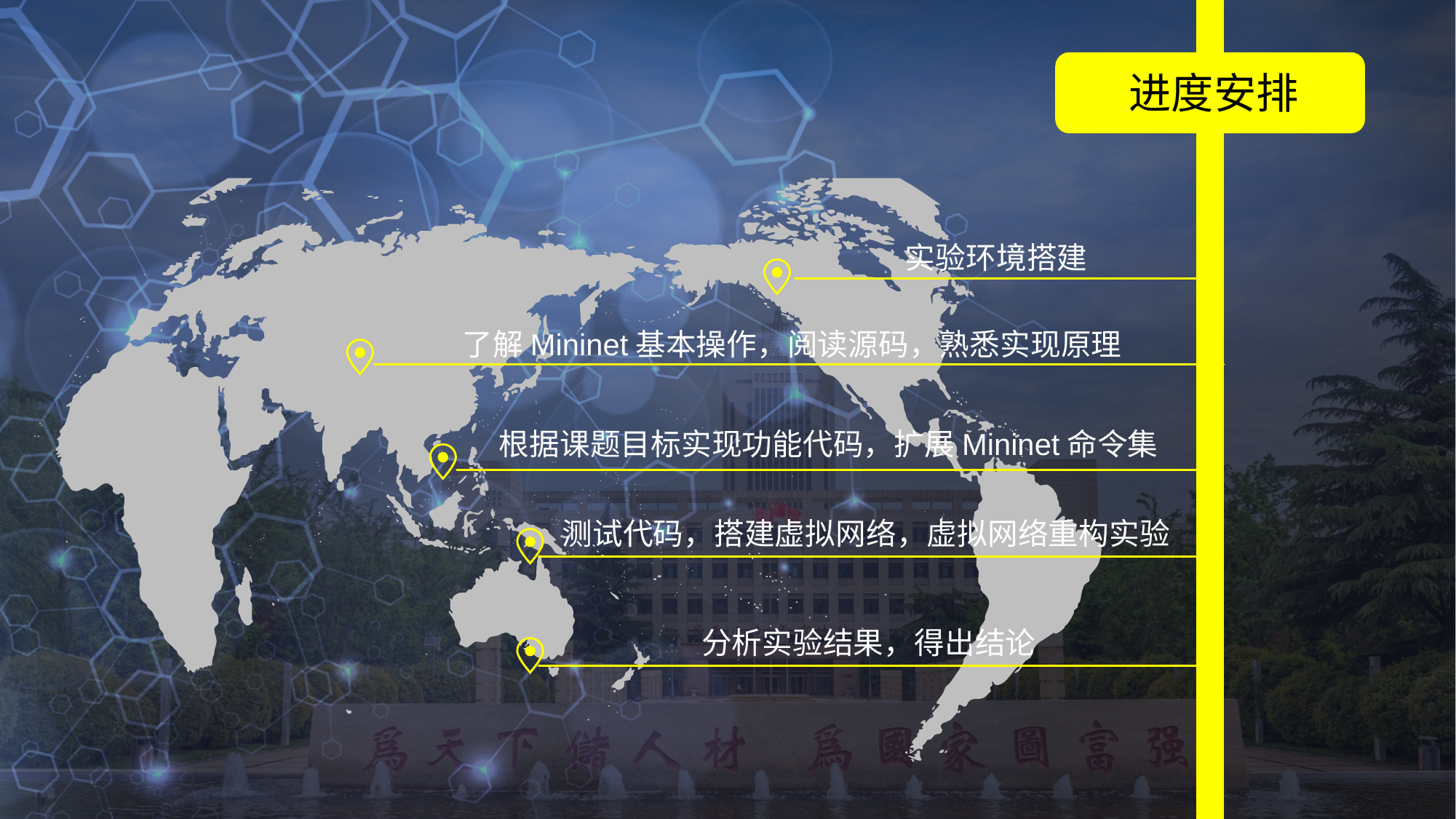

进度安排

实验环境搭建

了解Mininet基本操作，阅读源码，熟悉实现原理

根据课题目标实现功能代码，扩展Mininet命令集

测试代码，搭建虚拟网络，虚拟网络重构实验

分析实验结果，得出结论